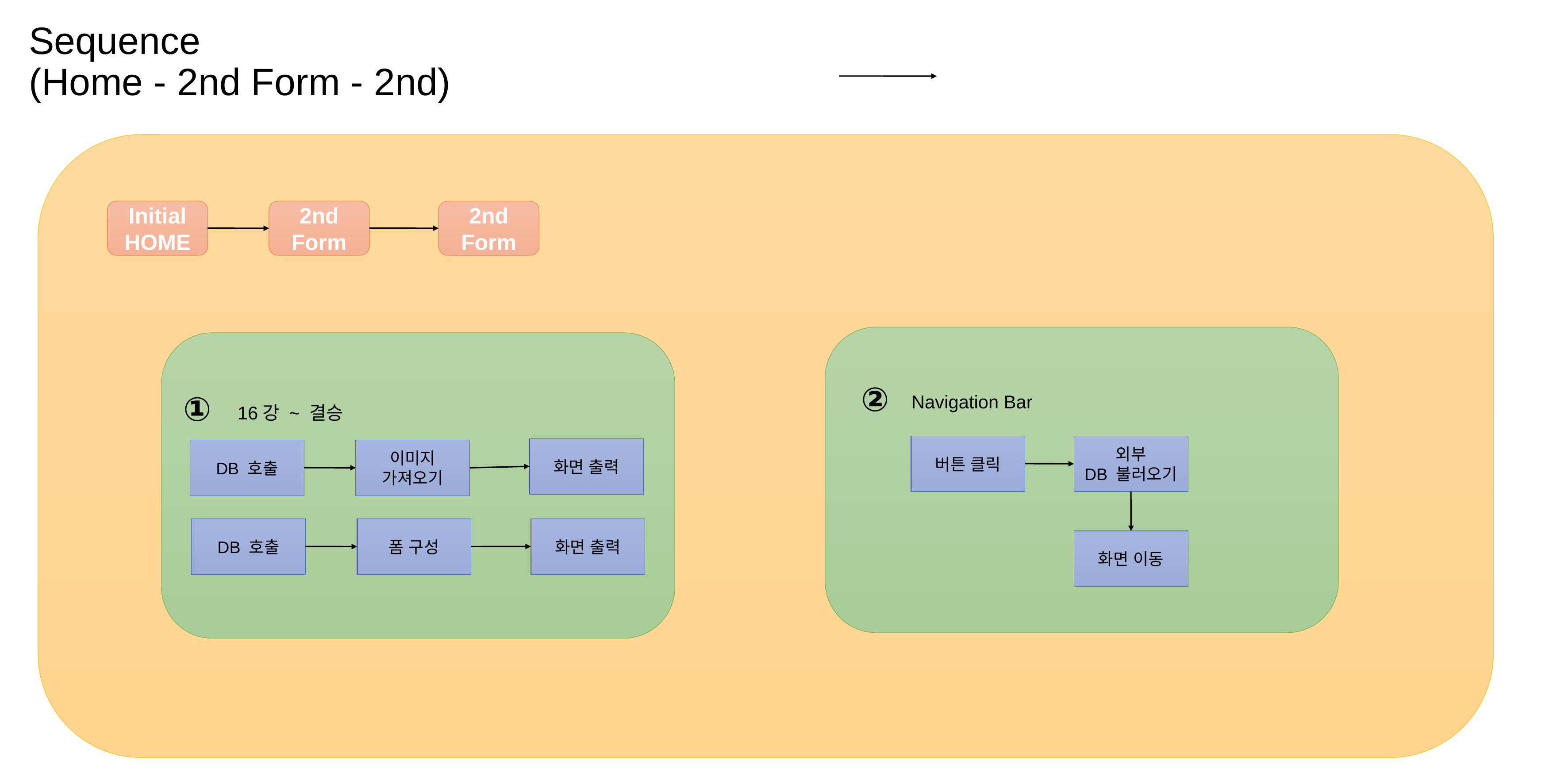

Sequence
(Home - 2nd Form - 2nd)

Initial
HOME
2nd
Form
2nd
Form

②
Navigation Bar
①
16강 ~ 결승
버튼 클릭
외부
DB 불러오기
화면 출력
DB 호출
이미지
가져오기
DB 호출
화면 출력
폼 구성
화면 이동